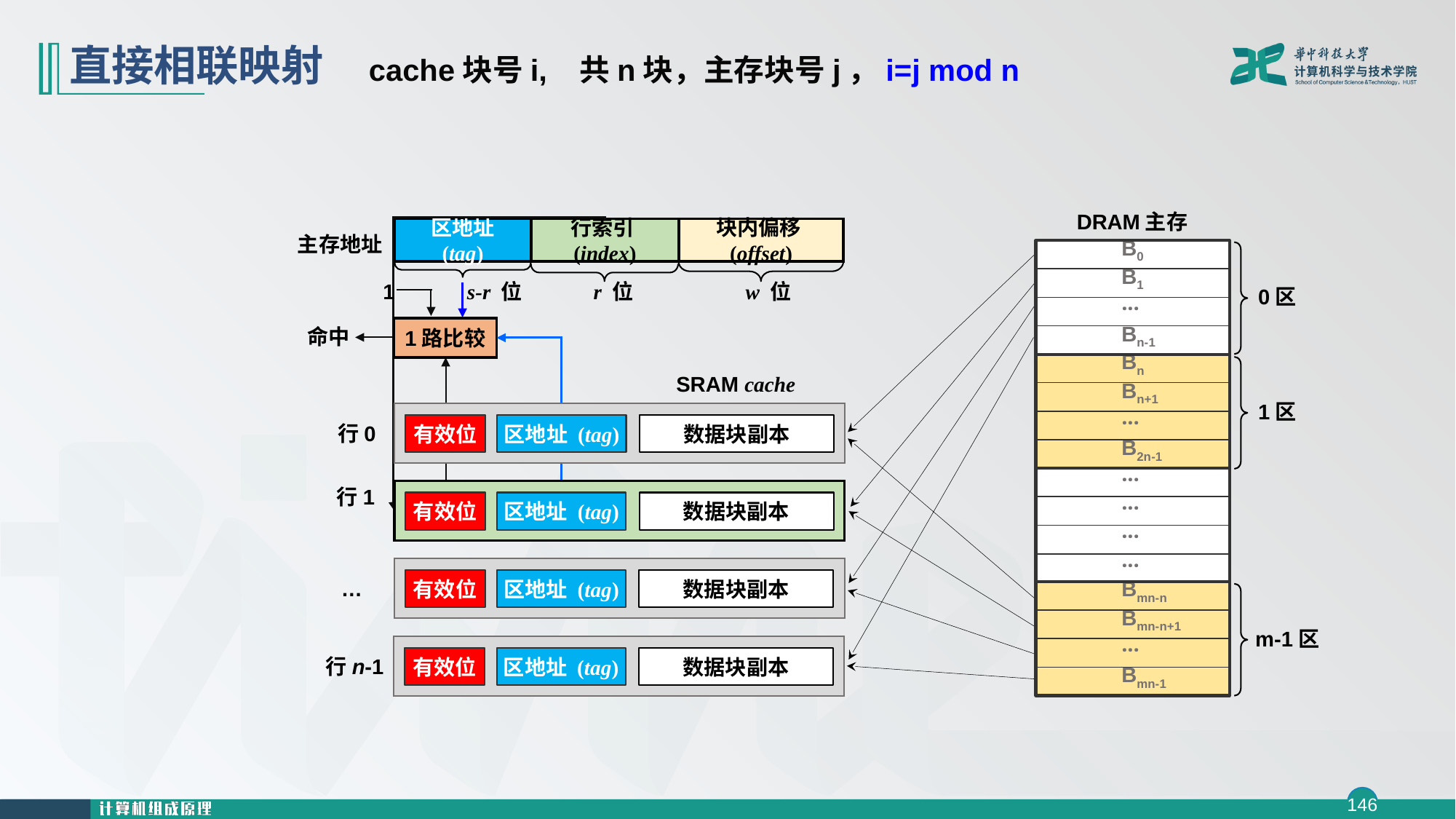

# 直接相联映射
cache块号i,   共n块，主存块号j，i=j mod n
DRAM主存
B0

B1
⸱⸱⸱
Bn-1
Bn

Bn+1
⸱⸱⸱
B2n-1
⸱⸱⸱

⸱⸱⸱
⸱⸱⸱
⸱⸱⸱
Bmn-n

Bmn-n+1
⸱⸱⸱
Bmn-1

区地址 (tag)
行索引(index)
块内偏移(offset)
s-r 位
r 位
w 位
主存地址

1
0区

1路比较
命中

SRAM cache
1区

行0
行1

…

行n-1
有效位
有效位
有效位
有效位
区地址 (tag)
区地址 (tag)
区地址 (tag)
区地址 (tag)
数据块副本
数据块副本
数据块副本
数据块副本

m-1区